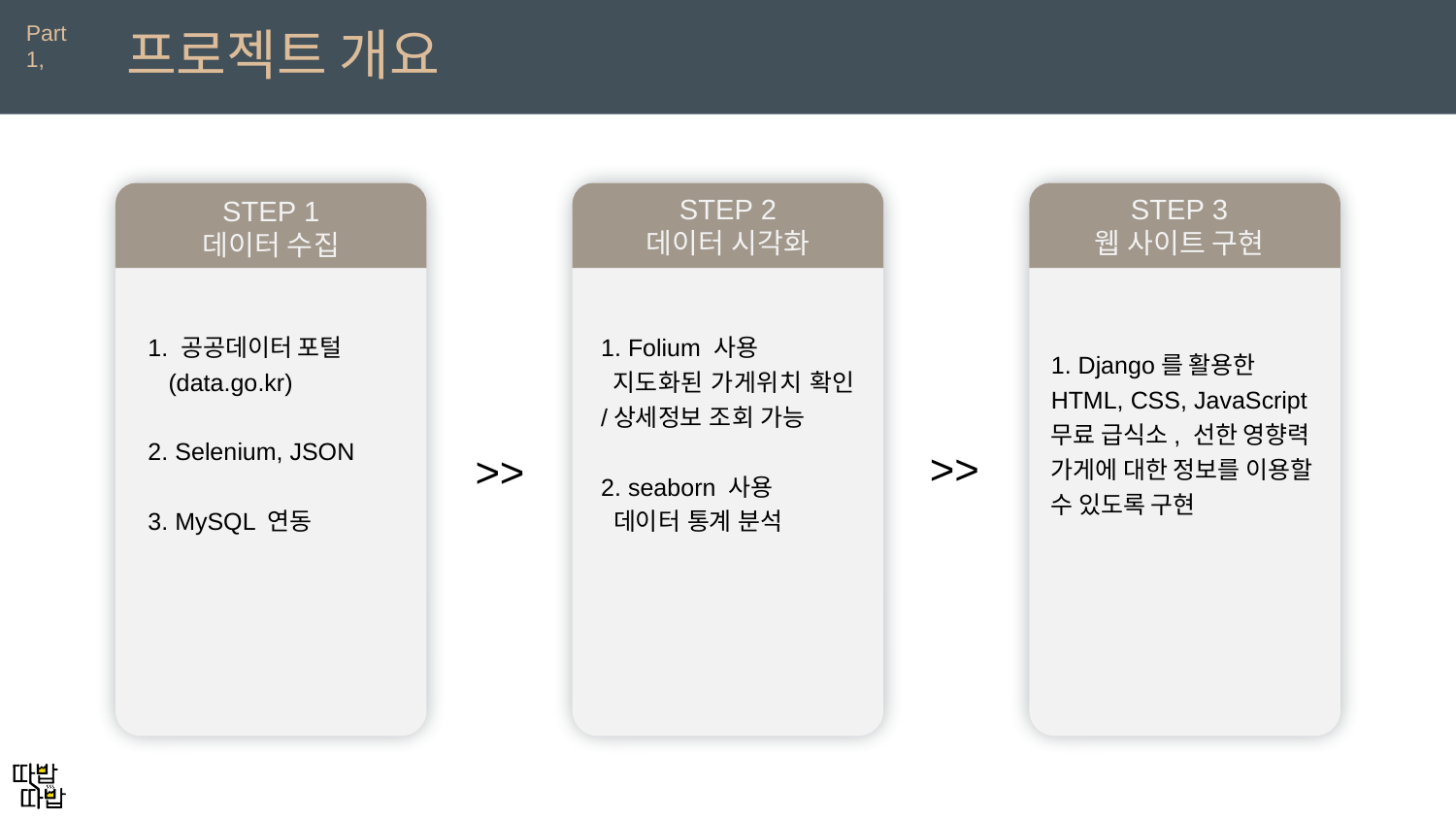

Part 1,
프로젝트 개요

STEP 3
웹 사이트 구현
STEP 2
데이터 시각화
STEP 1
데이터 수집
1. 공공데이터 포털
   (data.go.kr)

2. Selenium, JSON

3. MySQL 연동

1. Folium 사용
 지도화된 가게위치 확인 /상세정보 조회 가능

2. seaborn 사용
 데이터 통계 분석
1. Django를 활용한
HTML, CSS, JavaScript
무료 급식소, 선한 영향력
가게에 대한 정보를 이용할 수 있도록 구현
>>
>>